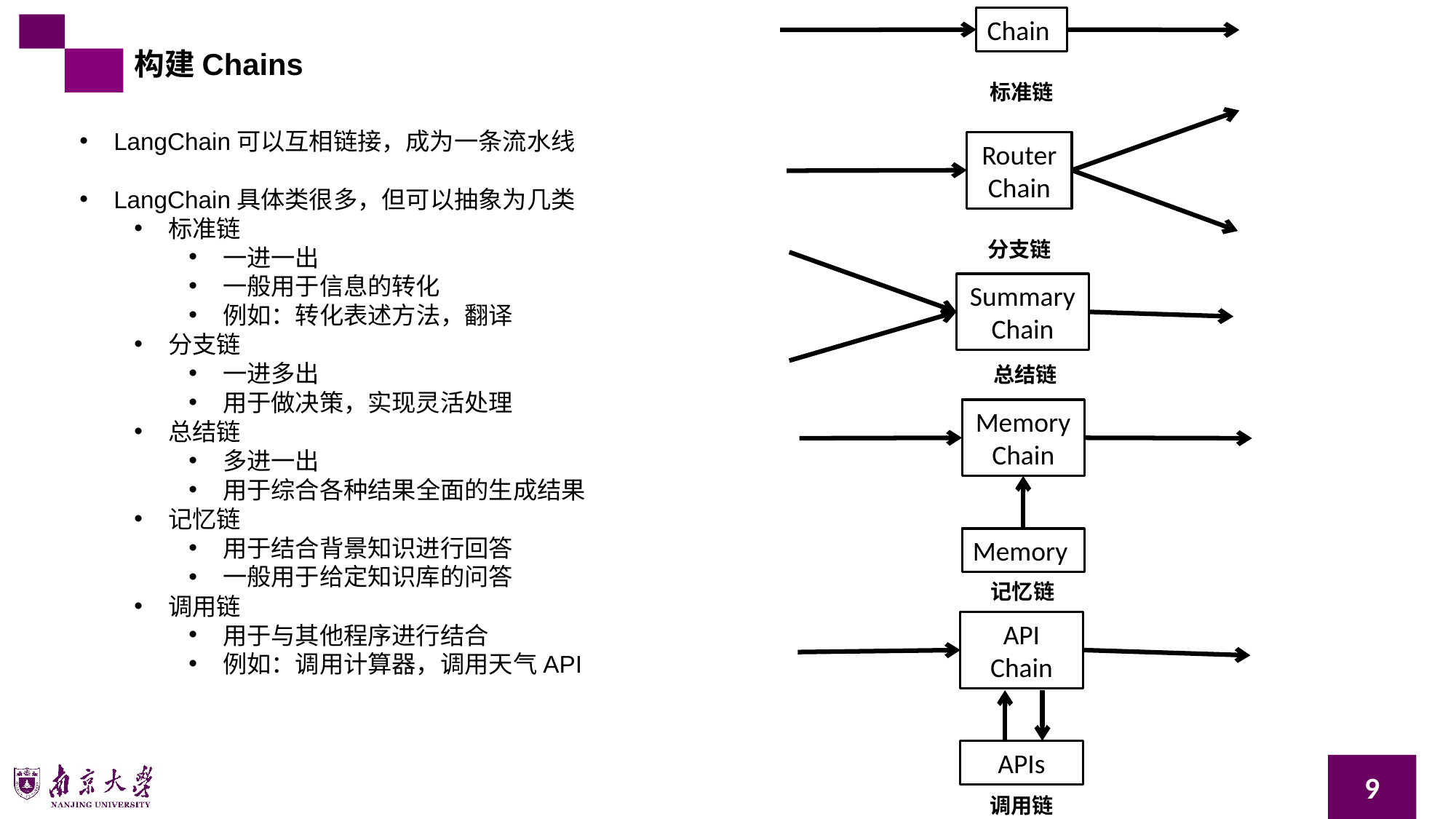

Chain
构建Chains
标准链
LangChain可以互相链接，成为一条流水线

LangChain具体类很多，但可以抽象为几类
标准链
一进一出
一般用于信息的转化
例如：转化表述方法，翻译
分支链
一进多出
用于做决策，实现灵活处理
总结链
多进一出
用于综合各种结果全面的生成结果
记忆链
用于结合背景知识进行回答
一般用于给定知识库的问答
调用链
用于与其他程序进行结合
例如：调用计算器，调用天气API
Router
Chain
分支链
Summary
Chain
总结链
Memory
Chain
Memory
记忆链
API
Chain
APIs
9
调用链